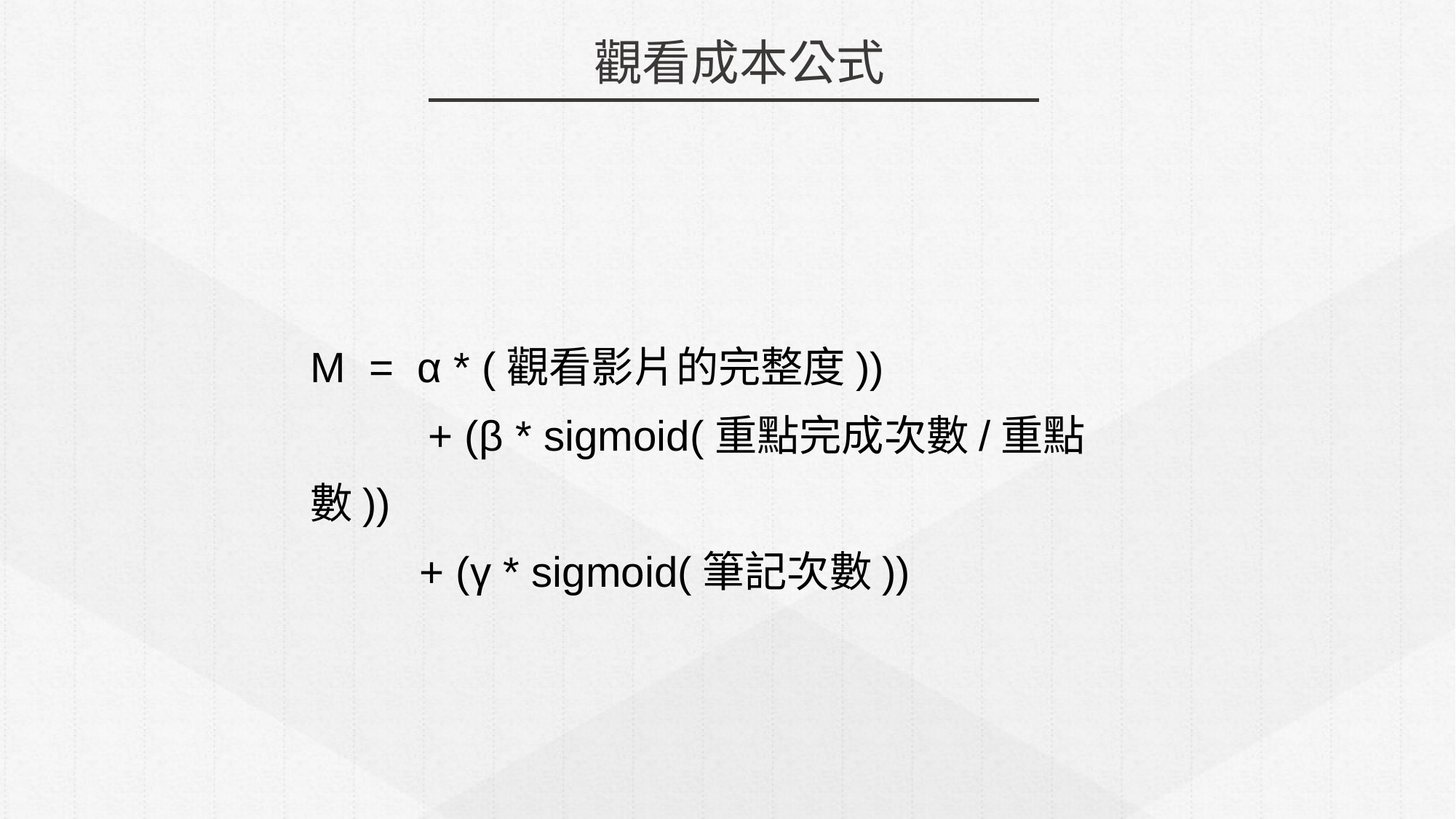

觀看成本公式
M  =  α * (觀看影片的完整度))
          + (β * sigmoid(重點完成次數/重點數))
	+ (γ * sigmoid(筆記次數))